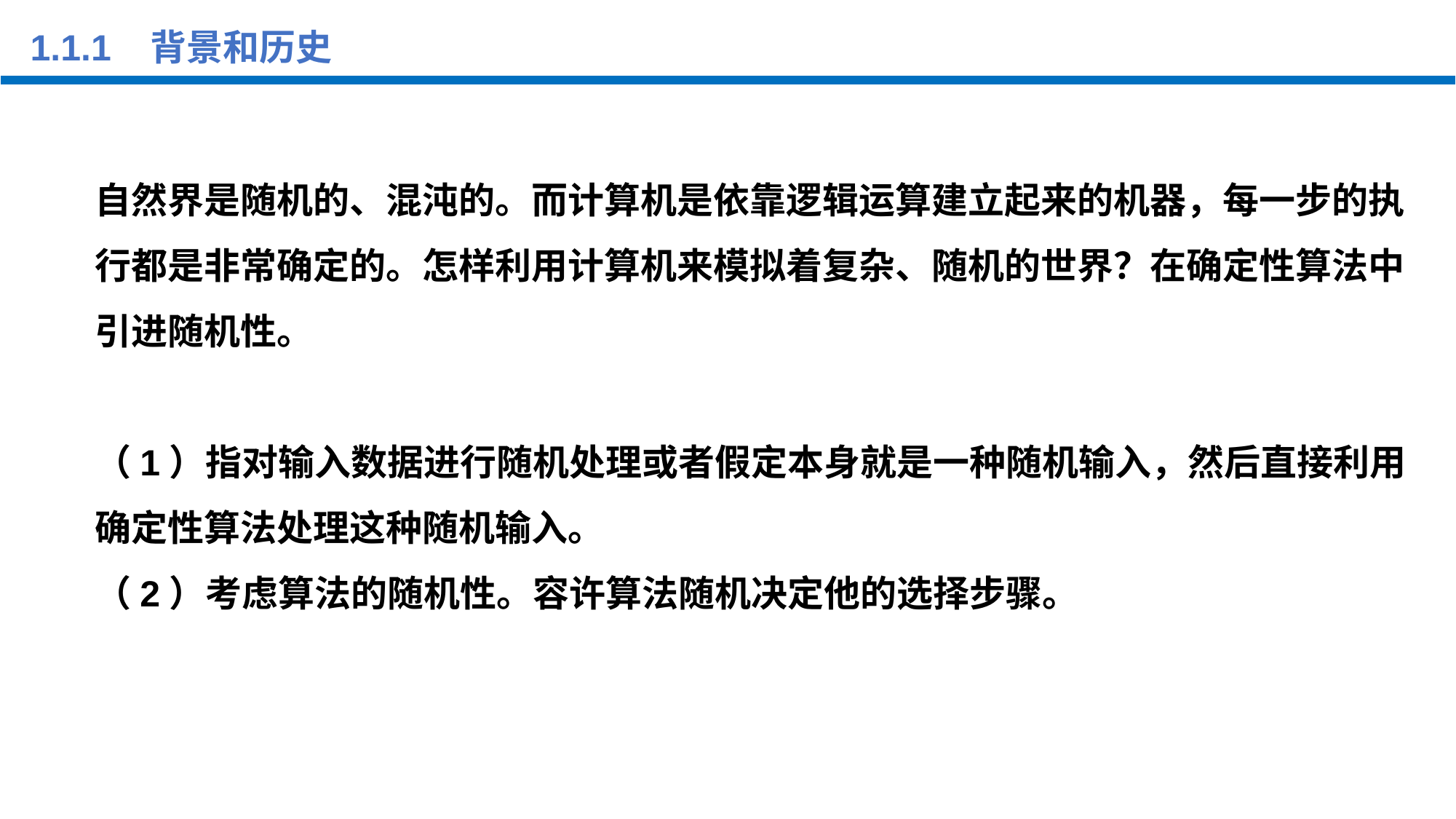

1.1.1   背景和历史

自然界是随机的、混沌的。而计算机是依靠逻辑运算建立起来的机器，每一步的执行都是非常确定的。怎样利用计算机来模拟着复杂、随机的世界？在确定性算法中引进随机性。

（1）指对输入数据进行随机处理或者假定本身就是一种随机输入，然后直接利用确定性算法处理这种随机输入。
（2）考虑算法的随机性。容许算法随机决定他的选择步骤。